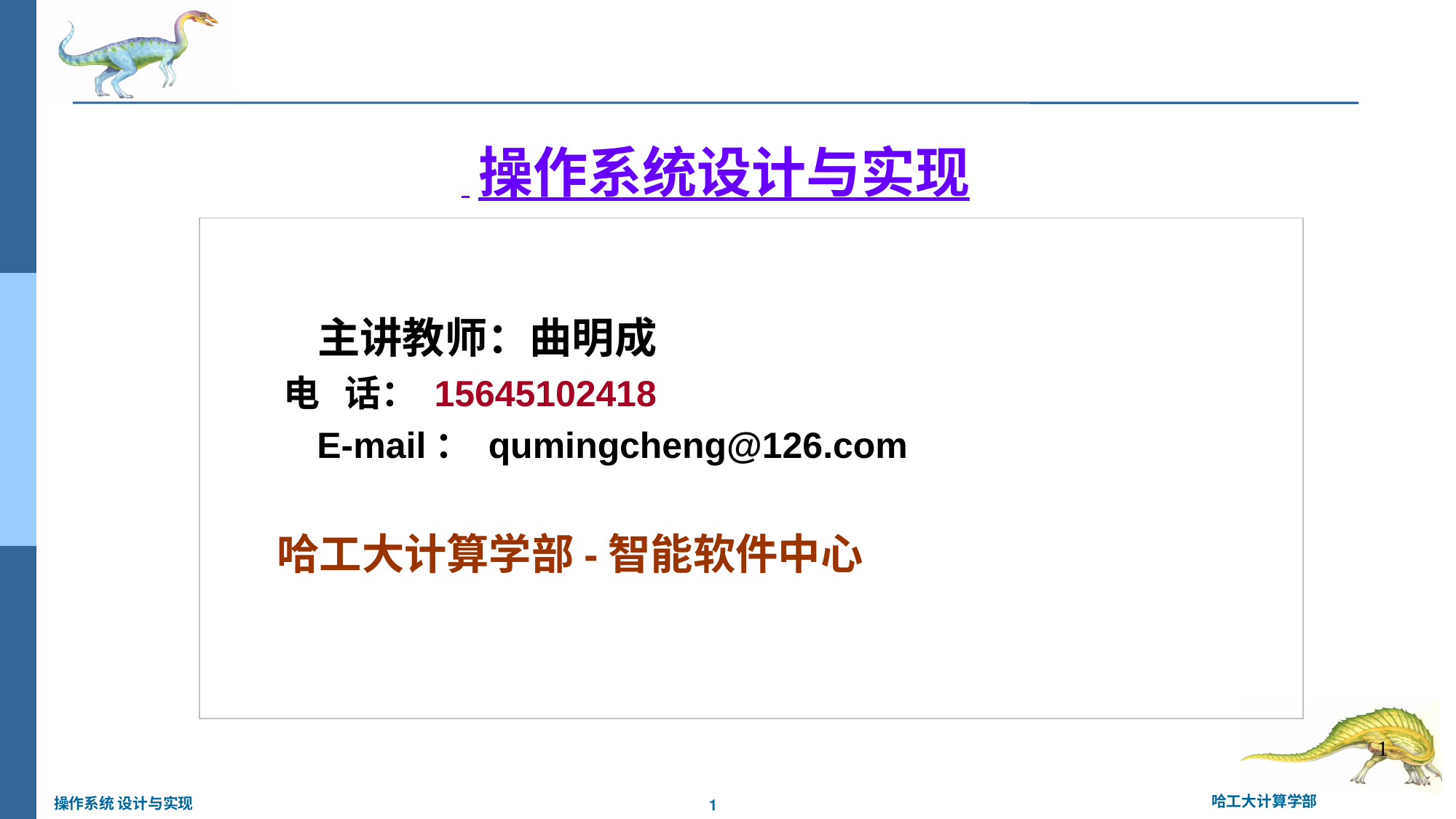

# 操作系统设计与实现

                              主讲教师：曲明成
                     电   话： 15645102418
                     E-mail： qumingcheng@126.com

                 哈工大计算学部-智能软件中心

1